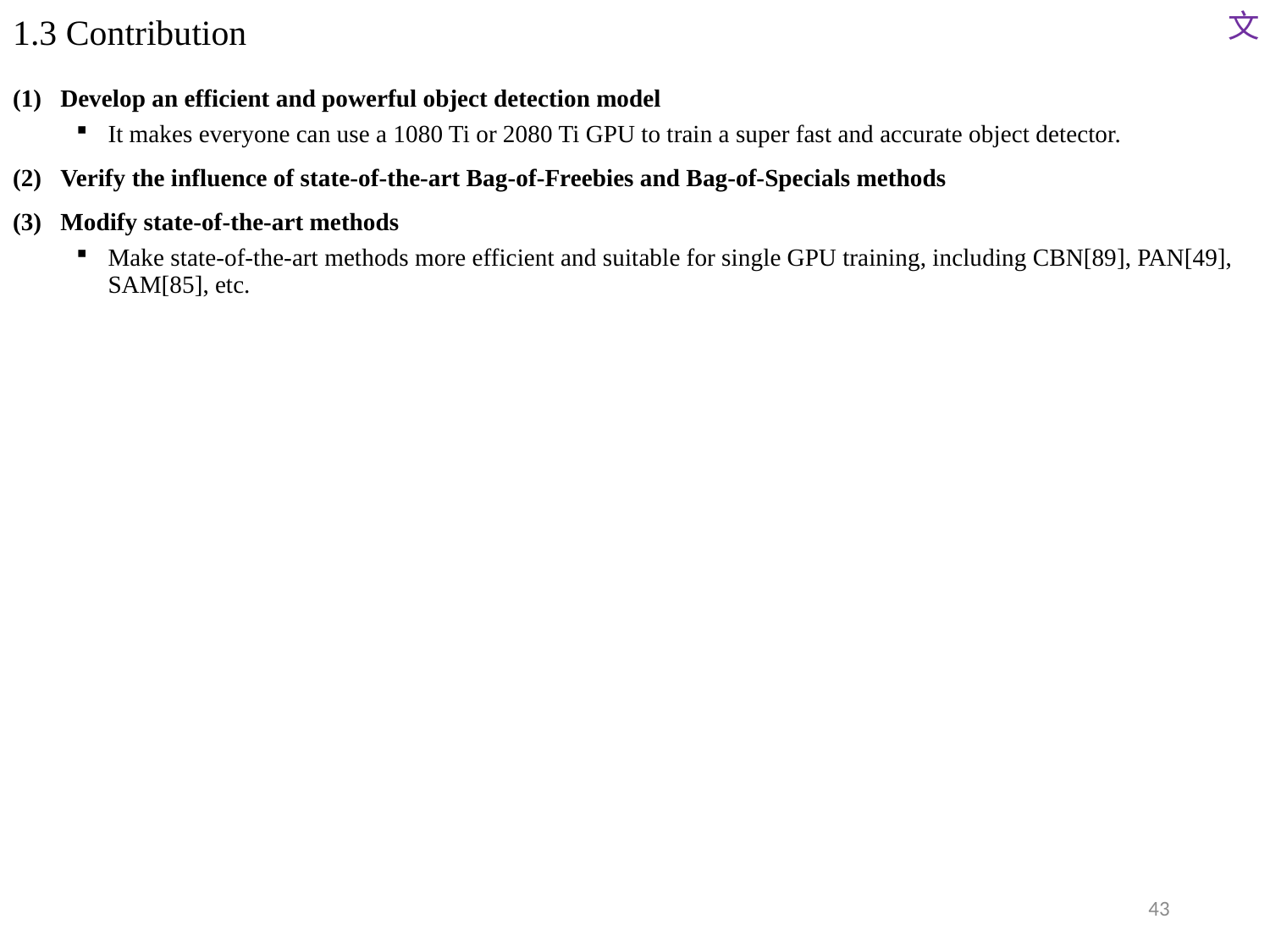

文
# 1.3 Contribution
Develop an efficient and powerful object detection model
It makes everyone can use a 1080 Ti or 2080 Ti GPU to train a super fast and accurate object detector.
Verify the influence of state-of-the-art Bag-of-Freebies and Bag-of-Specials methods
Modify state-of-the-art methods
Make state-of-the-art methods more efficient and suitable for single GPU training, including CBN[89], PAN[49], SAM[85], etc.

43